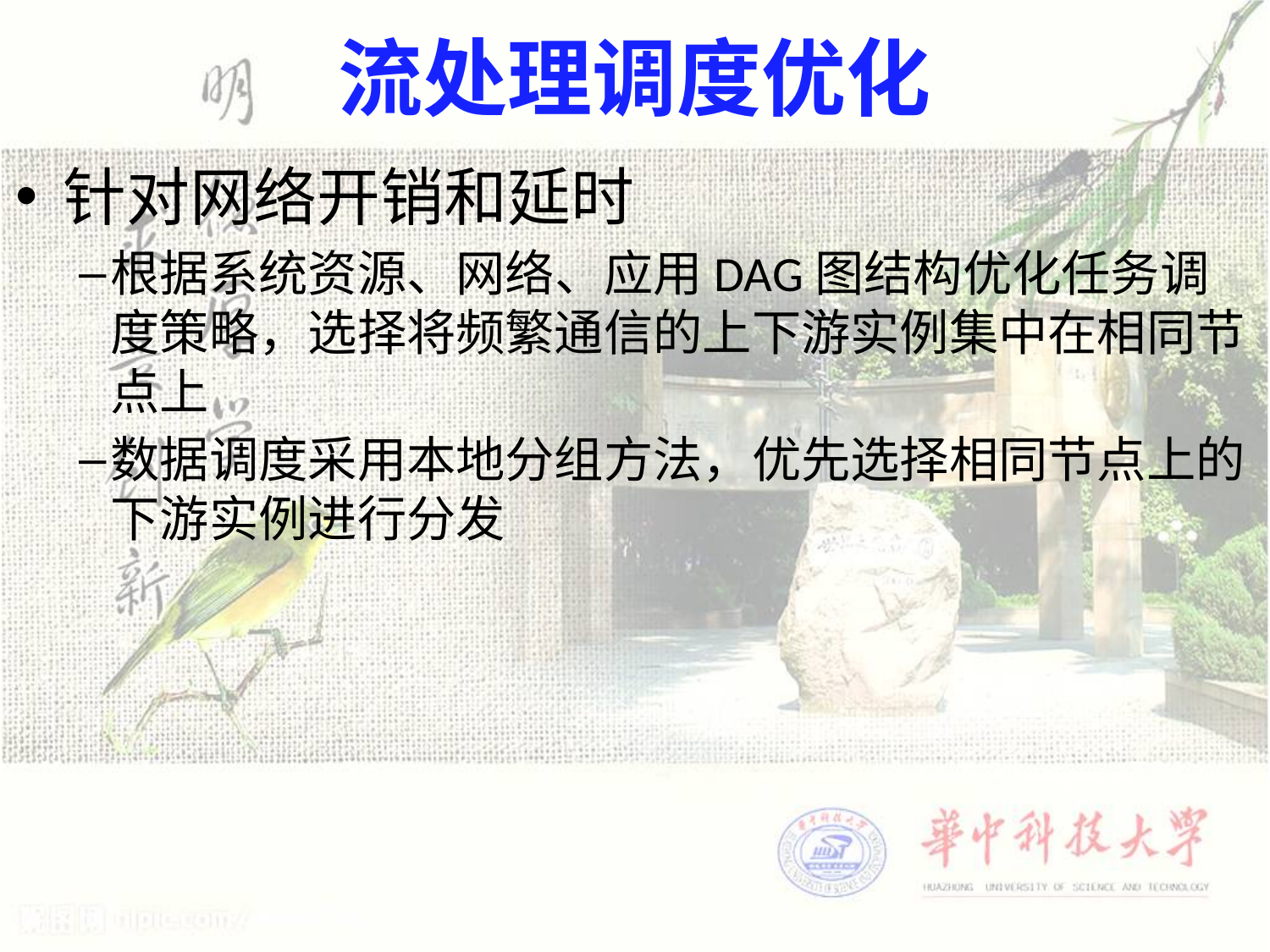

# 流处理调度优化

针对网络开销和延时
根据系统资源、网络、应用DAG图结构优化任务调度策略，选择将频繁通信的上下游实例集中在相同节点上
数据调度采用本地分组方法，优先选择相同节点上的下游实例进行分发